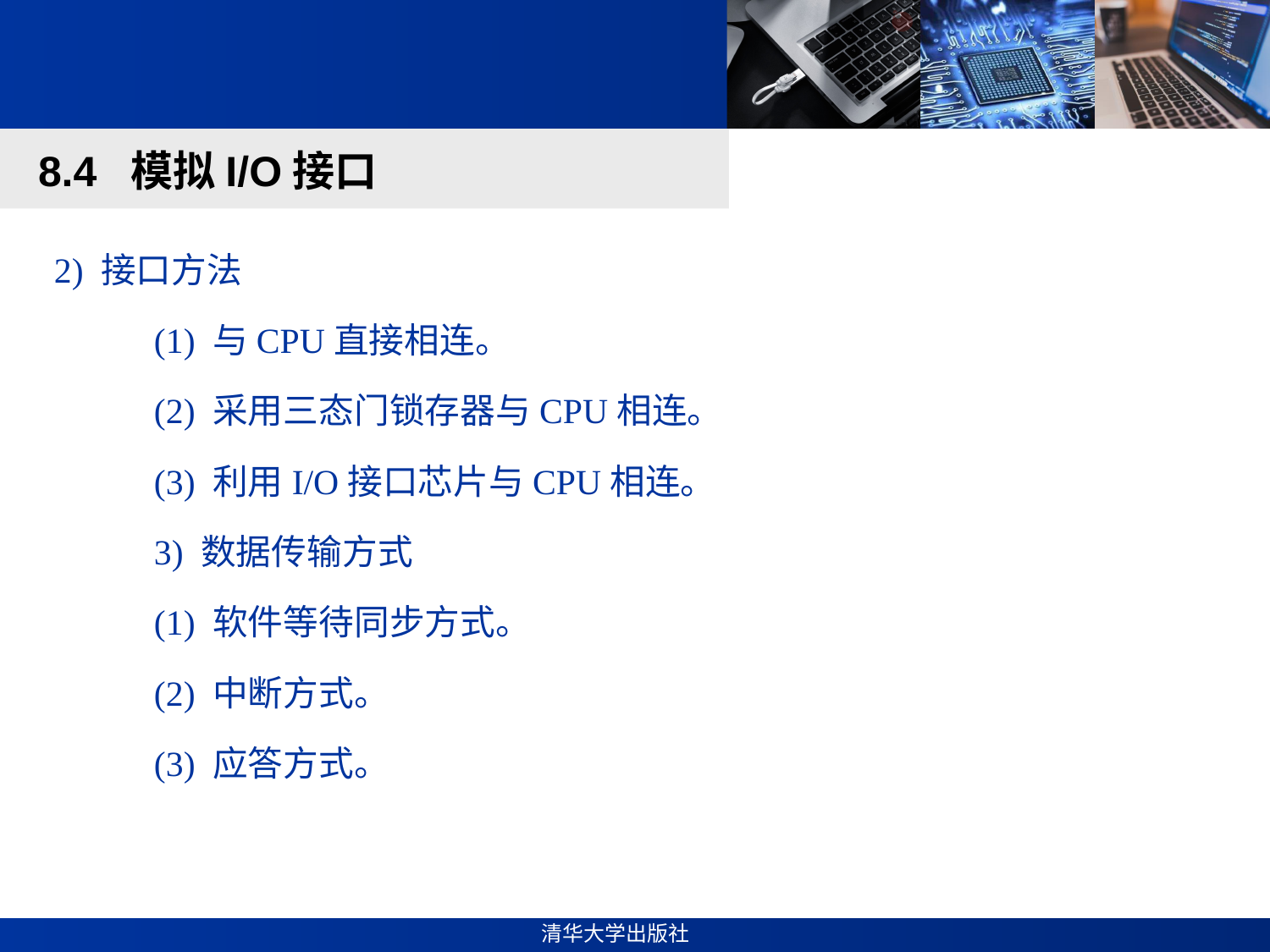

#
8.4  模拟I/O接口
2) 接口方法
(1) 与CPU直接相连。
(2) 采用三态门锁存器与CPU相连。
(3) 利用I/O接口芯片与CPU相连。
3) 数据传输方式
(1) 软件等待同步方式。
(2) 中断方式。
(3) 应答方式。